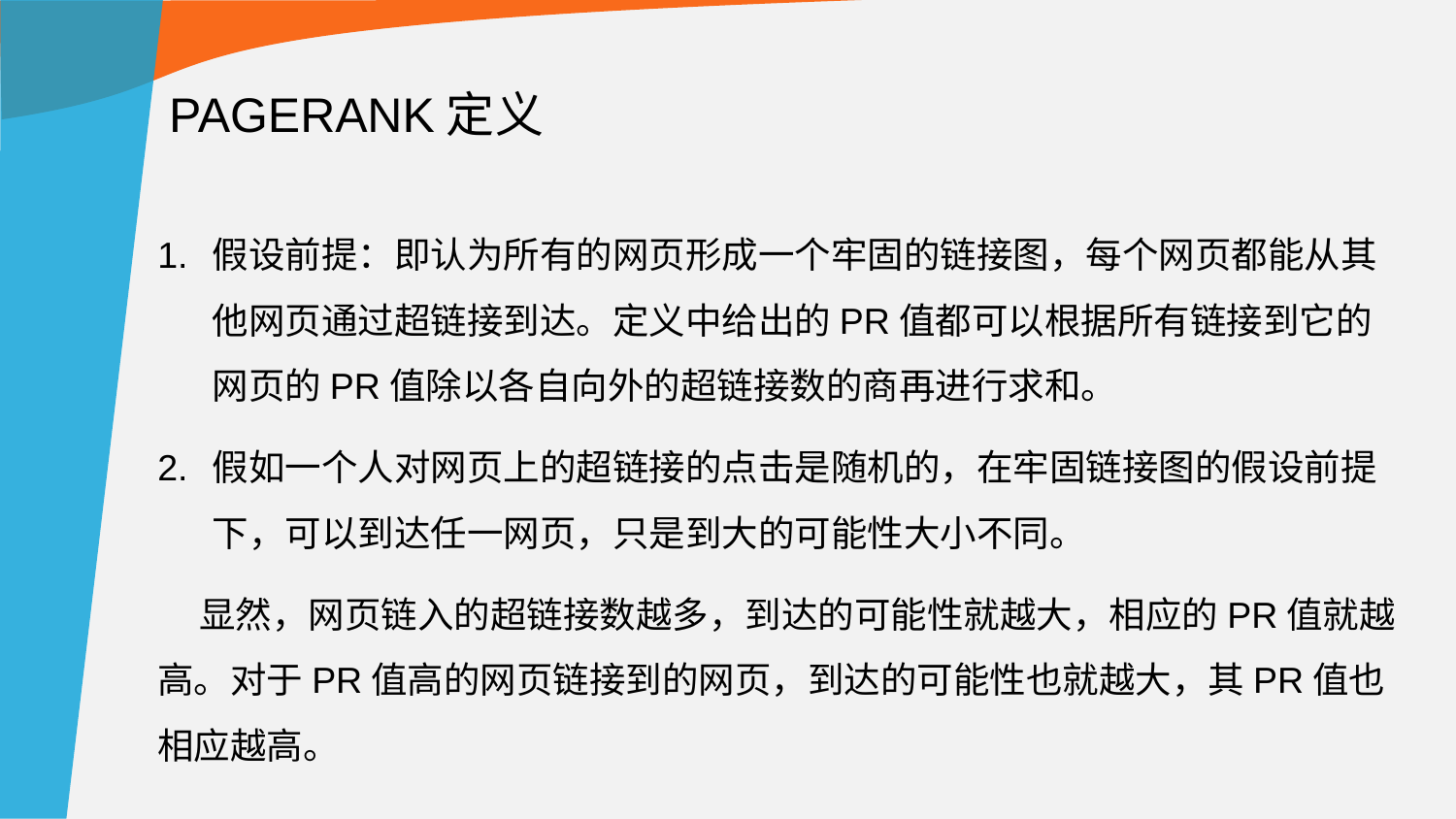

PageRank定义
假设前提：即认为所有的网页形成一个牢固的链接图，每个网页都能从其他网页通过超链接到达。定义中给出的PR值都可以根据所有链接到它的网页的PR值除以各自向外的超链接数的商再进行求和。
假如一个人对网页上的超链接的点击是随机的，在牢固链接图的假设前提下，可以到达任一网页，只是到大的可能性大小不同。
    显然，网页链入的超链接数越多，到达的可能性就越大，相应的PR值就越高。对于PR值高的网页链接到的网页，到达的可能性也就越大，其PR值也相应越高。